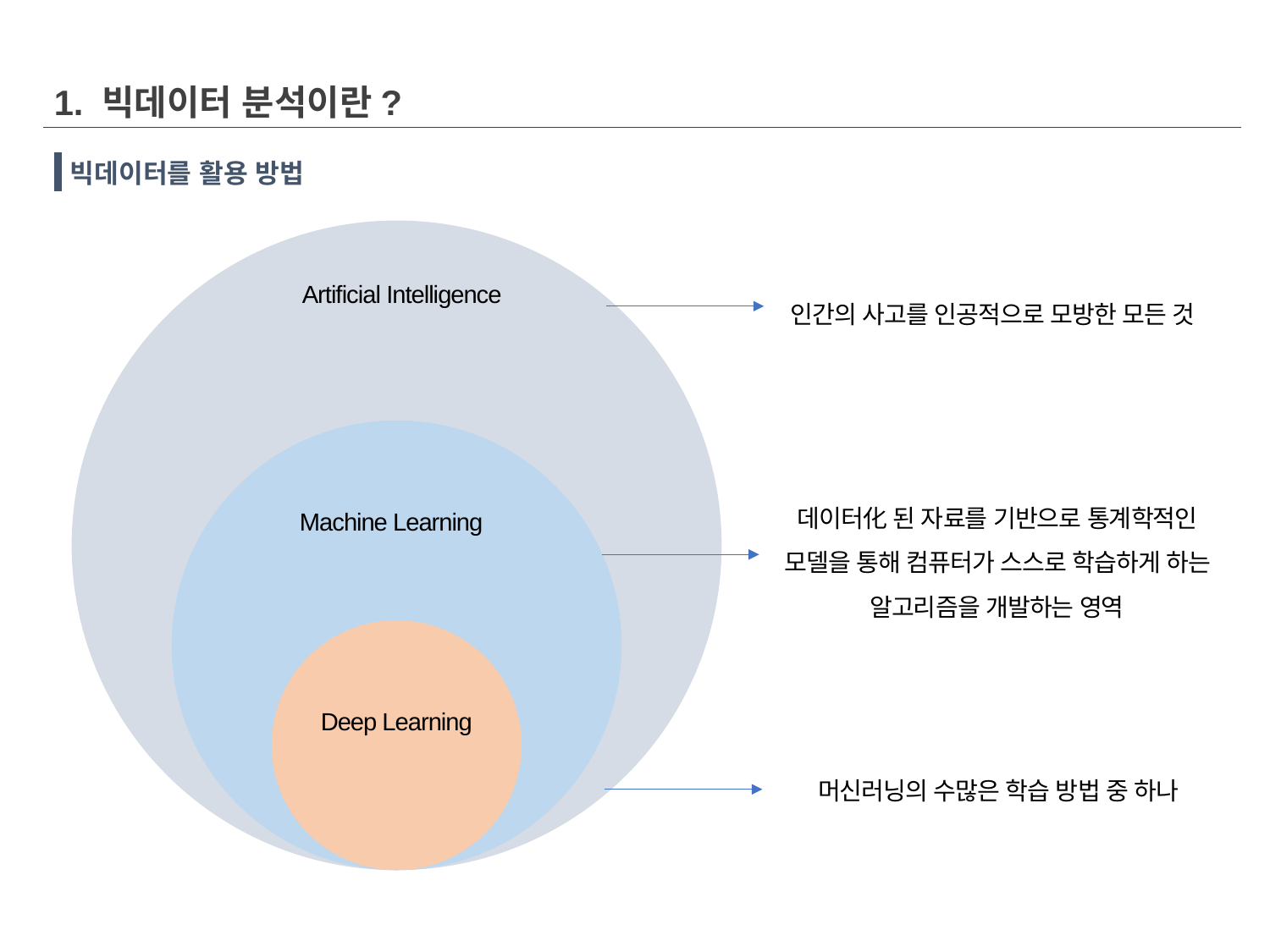

1. 빅데이터 분석이란?
빅데이터를 활용 방법

Artificial Intelligence
인간의 사고를 인공적으로 모방한 모든 것

Machine Learning
데이터化 된 자료를 기반으로 통계학적인 모델을 통해 컴퓨터가 스스로 학습하게 하는 알고리즘을 개발하는 영역

Deep Learning
머신러닝의 수많은 학습 방법 중 하나